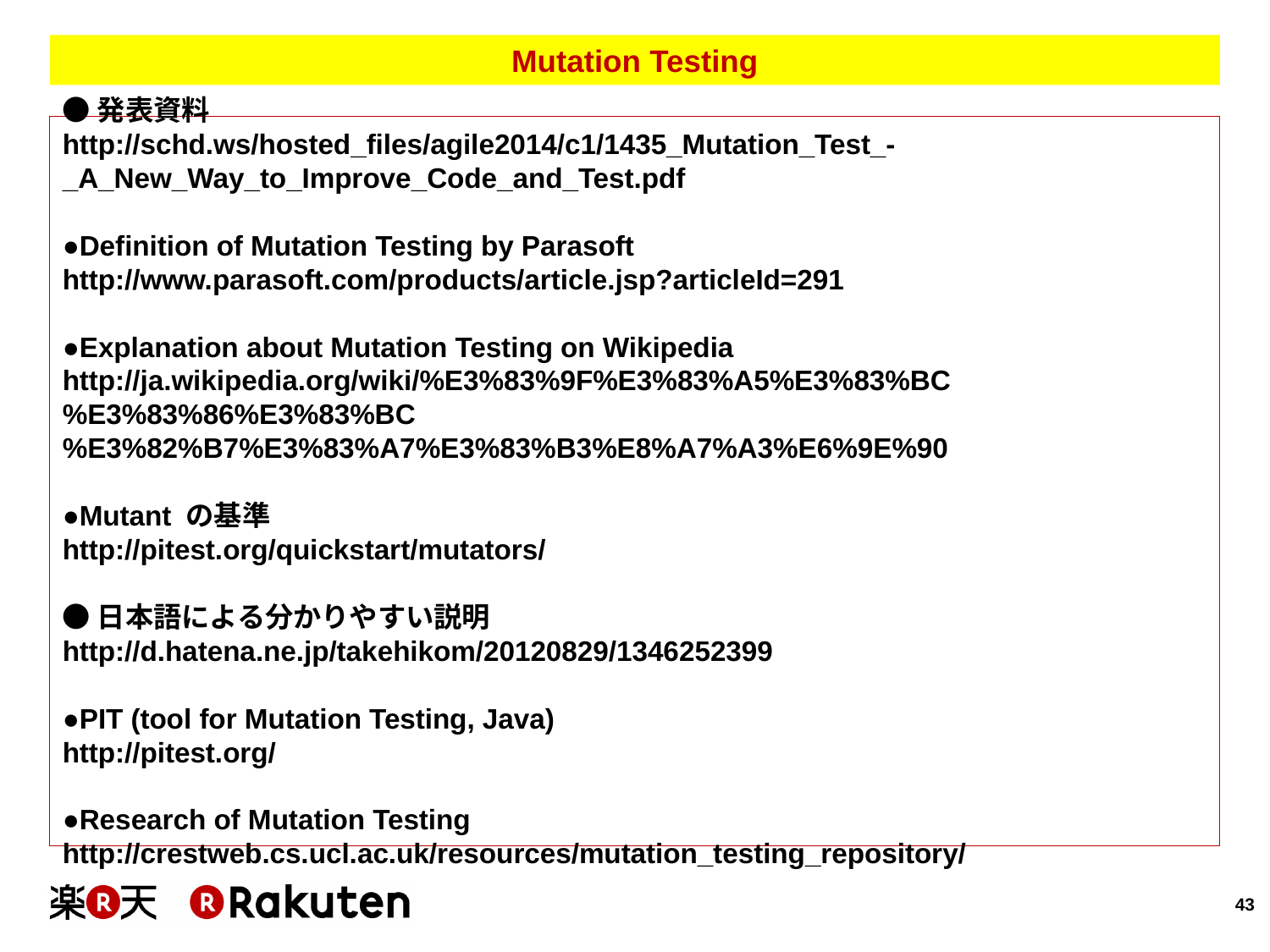

# Mutation Testing
●発表資料
http://schd.ws/hosted_files/agile2014/c1/1435_Mutation_Test_-_A_New_Way_to_Improve_Code_and_Test.pdf

●Definition of Mutation Testing by Parasoft
http://www.parasoft.com/products/article.jsp?articleId=291

●Explanation about Mutation Testing on Wikipedia
http://ja.wikipedia.org/wiki/%E3%83%9F%E3%83%A5%E3%83%BC%E3%83%86%E3%83%BC%E3%82%B7%E3%83%A7%E3%83%B3%E8%A7%A3%E6%9E%90

●Mutant の基準
http://pitest.org/quickstart/mutators/

●日本語による分かりやすい説明
http://d.hatena.ne.jp/takehikom/20120829/1346252399

●PIT (tool for Mutation Testing, Java)
http://pitest.org/

●Research of Mutation Testing
http://crestweb.cs.ucl.ac.uk/resources/mutation_testing_repository/